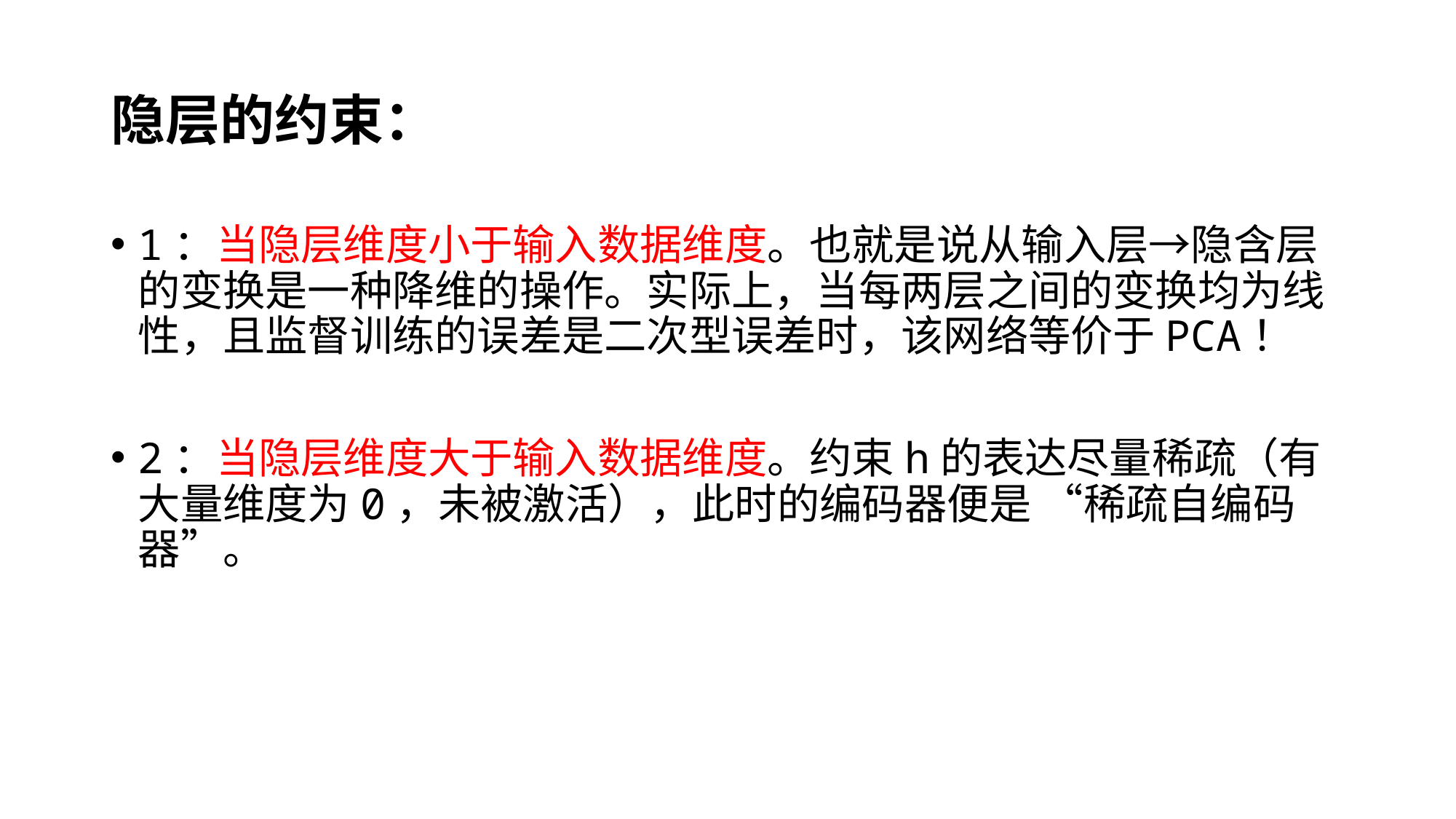

# 隐层的约束：
1：当隐层维度小于输入数据维度。也就是说从输入层→隐含层的变换是一种降维的操作。实际上，当每两层之间的变换均为线性，且监督训练的误差是二次型误差时，该网络等价于PCA！

2：当隐层维度大于输入数据维度。约束h的表达尽量稀疏（有大量维度为0，未被激活），此时的编码器便是 “稀疏自编码器”。